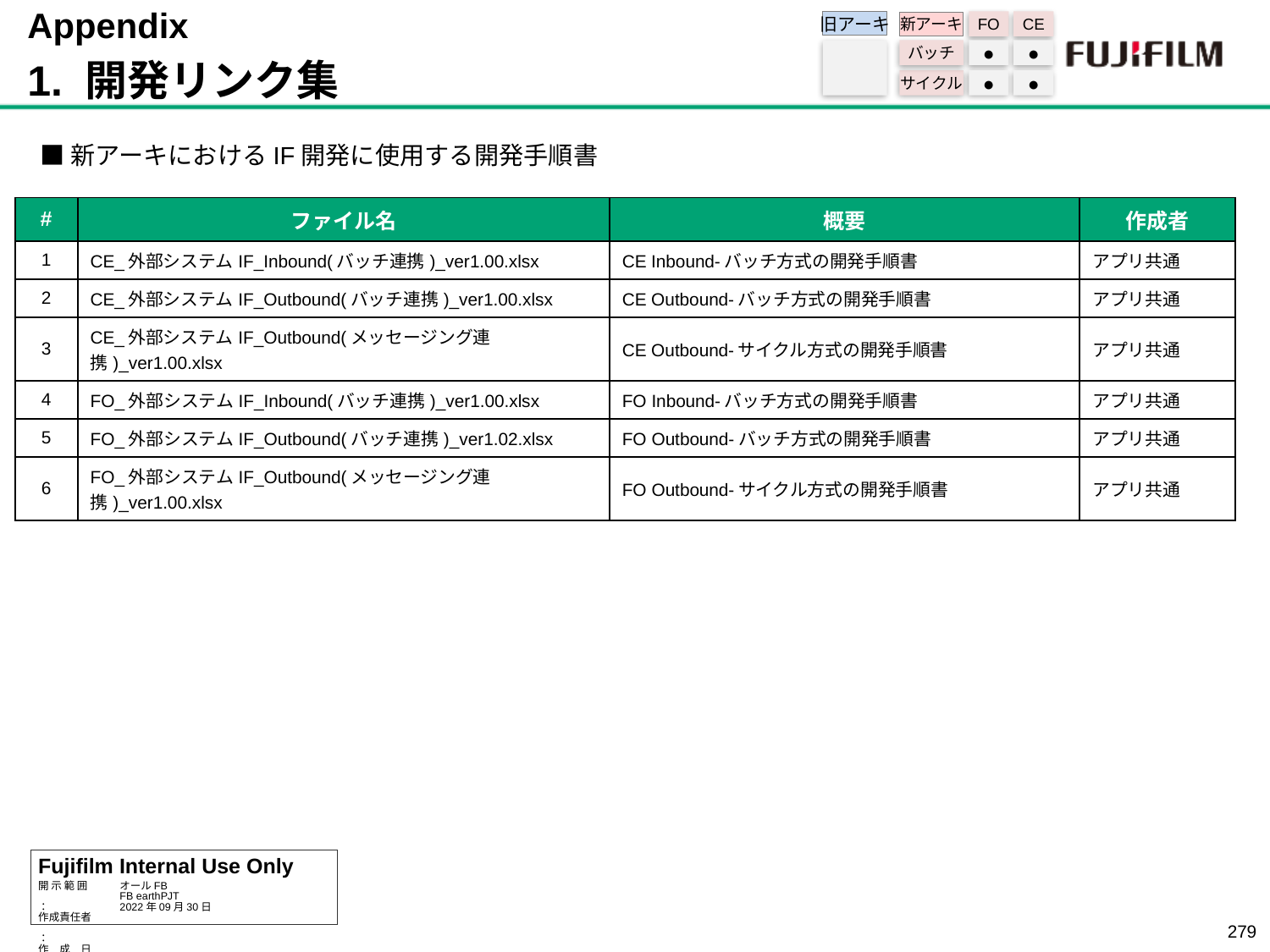

Appendix
1. 開発リンク集
旧アーキ
FO
CE
新アーキ
バッチ
●
●
サイクル
●
●

■新アーキにおけるIF開発に使用する開発手順書

※　上記ファイルのバージョンは2022/9/20時点となる。
　　　最新バージョンについては展開フォルダ内のファイルを参照すること。

| # | ファイル名 | 概要 | 作成者 |
| --- | --- | --- | --- |
| 1 | CE\_外部システムIF\_Inbound(バッチ連携)\_ver1.00.xlsx | CE Inbound-バッチ方式の開発手順書 | アプリ共通 |
| 2 | CE\_外部システムIF\_Outbound(バッチ連携)\_ver1.00.xlsx | CE Outbound-バッチ方式の開発手順書 | アプリ共通 |
| 3 | CE\_外部システムIF\_Outbound(メッセージング連携)\_ver1.00.xlsx | CE Outbound-サイクル方式の開発手順書 | アプリ共通 |
| 4 | FO\_外部システムIF\_Inbound(バッチ連携)\_ver1.00.xlsx | FO Inbound-バッチ方式の開発手順書 | アプリ共通 |
| 5 | FO\_外部システムIF\_Outbound(バッチ連携)\_ver1.02.xlsx | FO Outbound-バッチ方式の開発手順書 | アプリ共通 |
| 6 | FO\_外部システムIF\_Outbound(メッセージング連携)\_ver1.00.xlsx | FO Outbound-サイクル方式の開発手順書 | アプリ共通 |
279